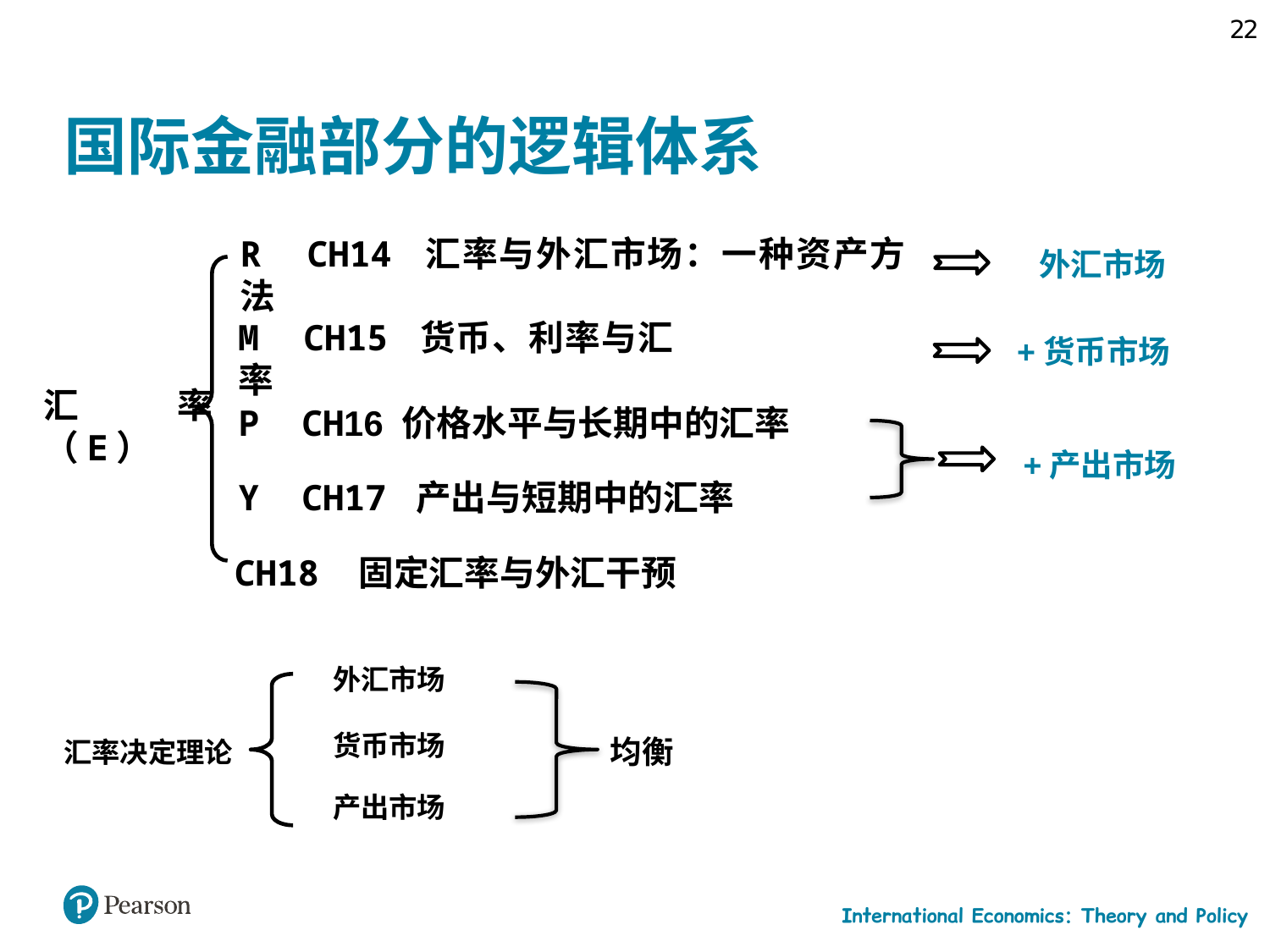

22
# 国际金融部分的逻辑体系
R  CH14 汇率与外汇市场：一种资产方法
  外汇市场

M  CH15 货币、利率与汇率
+货币市场

汇率（E）
P  CH16 价格水平与长期中的汇率

+产出市场

Y  CH17 产出与短期中的汇率
CH18  固定汇率与外汇干预
外汇市场

货币市场
均衡
汇率决定理论
产出市场